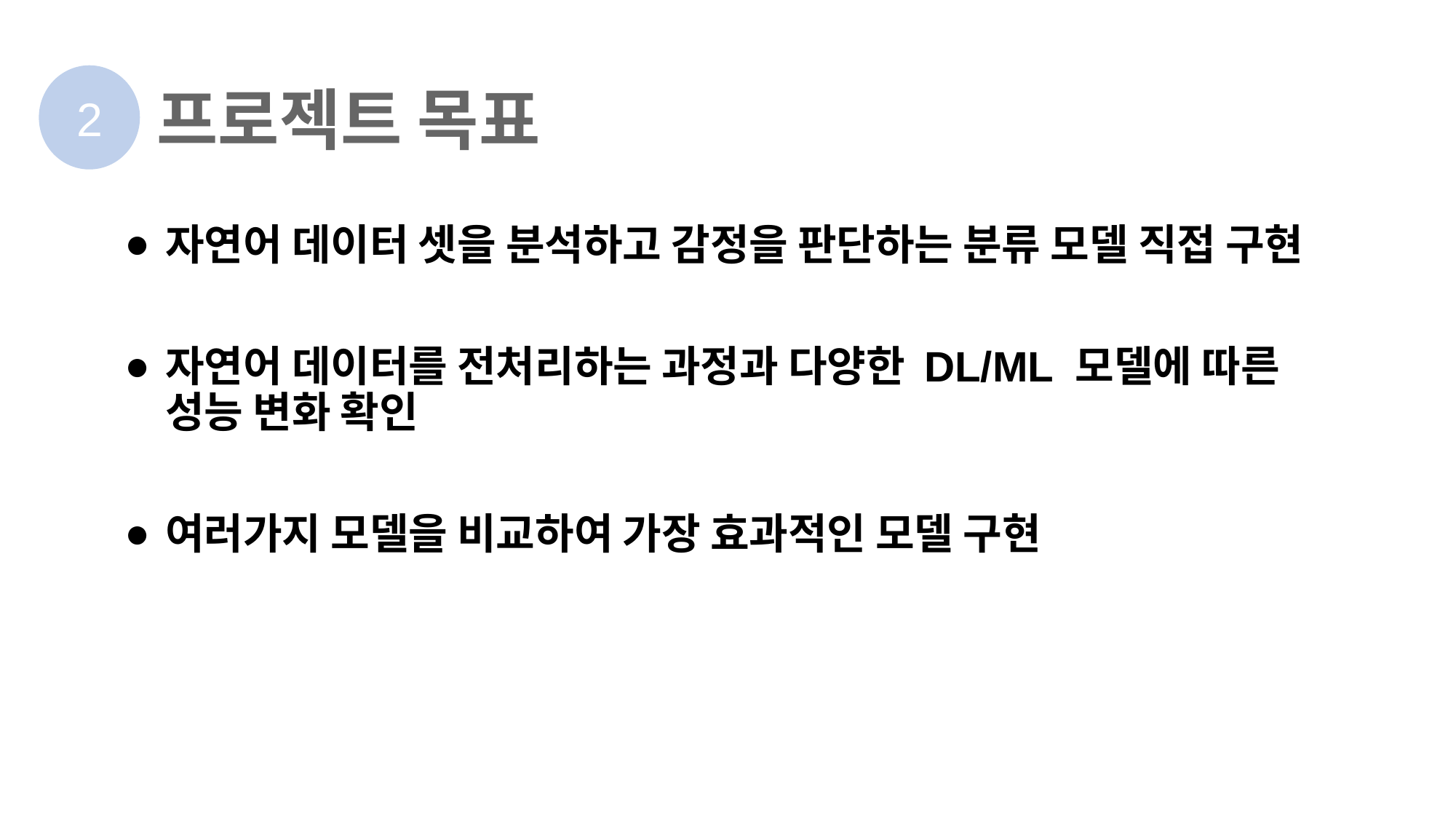

# 프로젝트 목표
2
자연어 데이터 셋을 분석하고 감정을 판단하는 분류 모델 직접 구현

자연어 데이터를 전처리하는 과정과 다양한 DL/ML 모델에 따른 성능 변화 확인

여러가지 모델을 비교하여 가장 효과적인 모델 구현